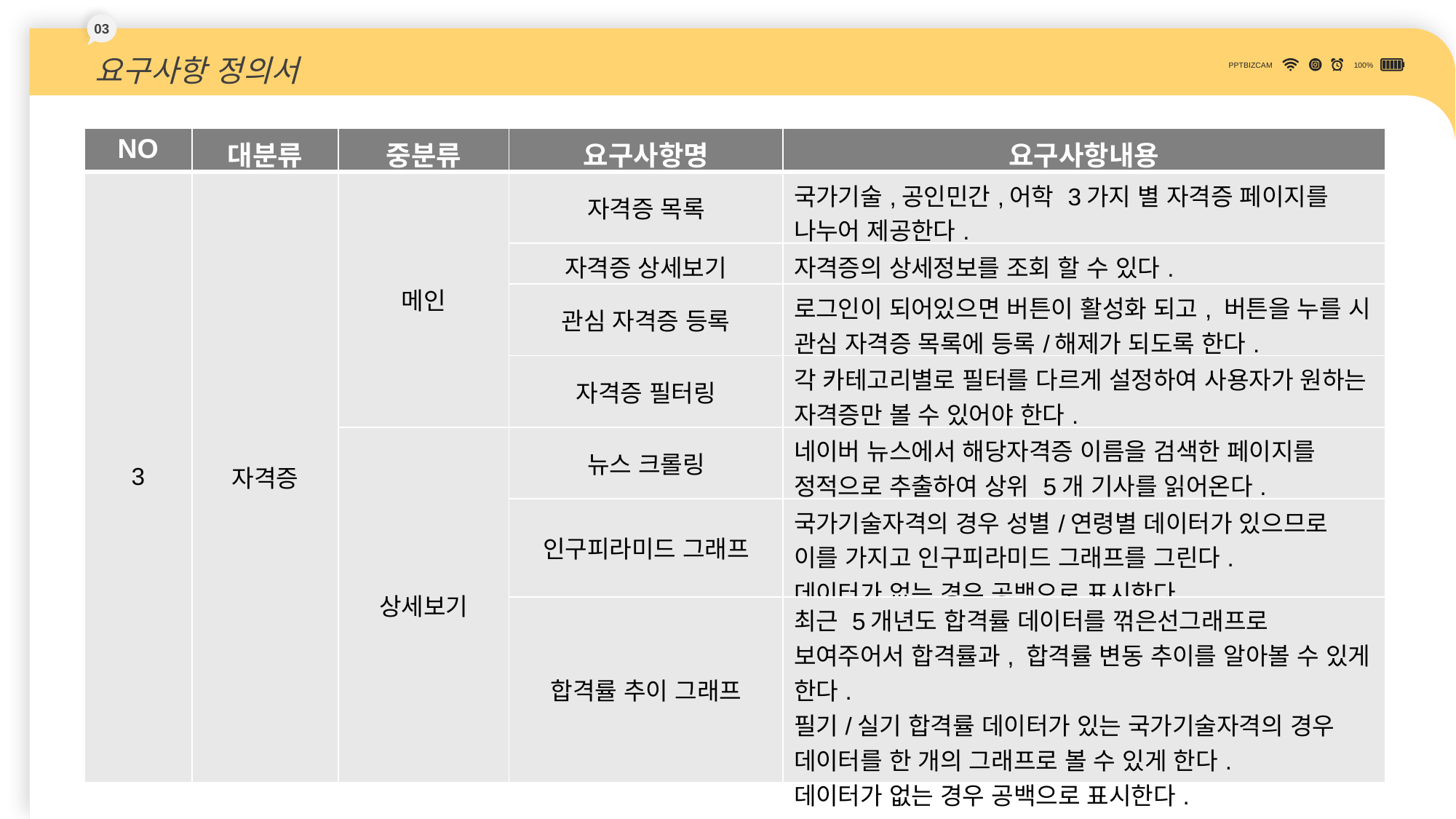

03
요구사항 정의서

PPTBIZCAM
100%

| NO | 대분류 | 중분류 | 요구사항명 | 요구사항내용 |
| --- | --- | --- | --- | --- |
| 3 | 자격증 | 메인 | 자격증 목록 | 국가기술,공인민간,어학 3가지 별 자격증 페이지를 나누어 제공한다. |
|  |  |  | 자격증 상세보기 | 자격증의 상세정보를 조회 할 수 있다. |
|  |  |  | 관심 자격증 등록 | 로그인이 되어있으면 버튼이 활성화 되고, 버튼을 누를 시 관심 자격증 목록에 등록/해제가 되도록 한다. |
|  |  |  | 자격증 필터링 | 각 카테고리별로 필터를 다르게 설정하여 사용자가 원하는 자격증만 볼 수 있어야 한다. |
| 4 | 자격증 상세페이지 | 상세보기 | 뉴스 크롤링 | 네이버 뉴스에서 해당자격증 이름을 검색한 페이지를 정적으로 추출하여 상위 5개 기사를 읽어온다. |
|  |  |  | 인구피라미드 그래프 | 국가기술자격의 경우 성별/연령별 데이터가 있으므로 이를 가지고 인구피라미드 그래프를 그린다. 데이터가 없는 경우 공백으로 표시한다. |
|  |  |  | 합격률 추이 그래프 | 최근 5개년도 합격률 데이터를 꺾은선그래프로 보여주어서 합격률과, 합격률 변동 추이를 알아볼 수 있게 한다. 필기/실기 합격률 데이터가 있는 국가기술자격의 경우 데이터를 한 개의 그래프로 볼 수 있게 한다. 데이터가 없는 경우 공백으로 표시한다. |
DOWN